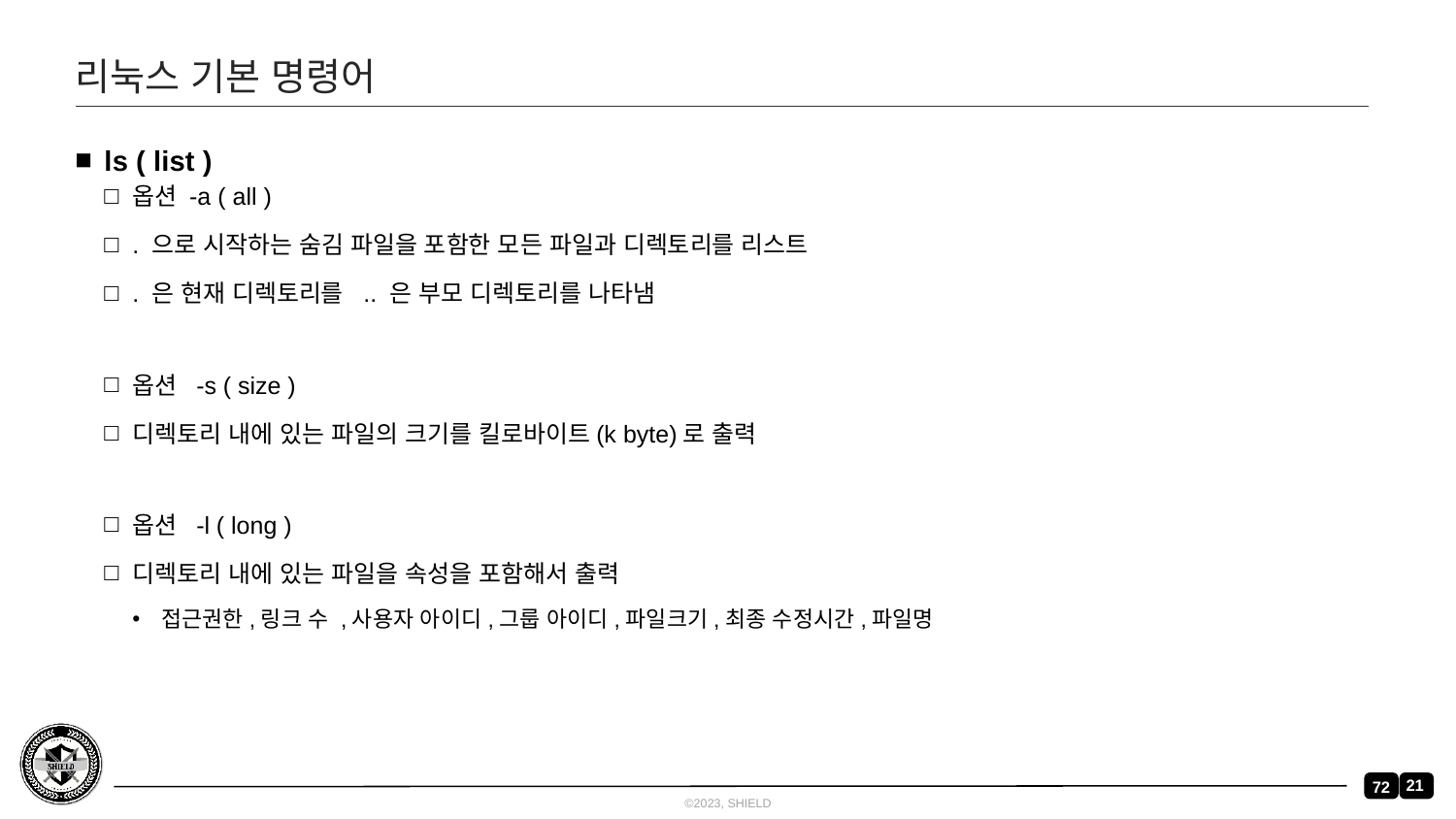

# 리눅스 기본 명령어
ls ( list )
옵션 -a ( all )
. 으로 시작하는 숨김 파일을 포함한 모든 파일과 디렉토리를 리스트
. 은 현재 디렉토리를  .. 은 부모 디렉토리를 나타냄

옵션  -s ( size )
디렉토리 내에 있는 파일의 크기를 킬로바이트(k byte)로 출력

옵션  -l ( long )
디렉토리 내에 있는 파일을 속성을 포함해서 출력
접근권한,링크 수 ,사용자 아이디,그룹 아이디,파일크기,최종 수정시간,파일명